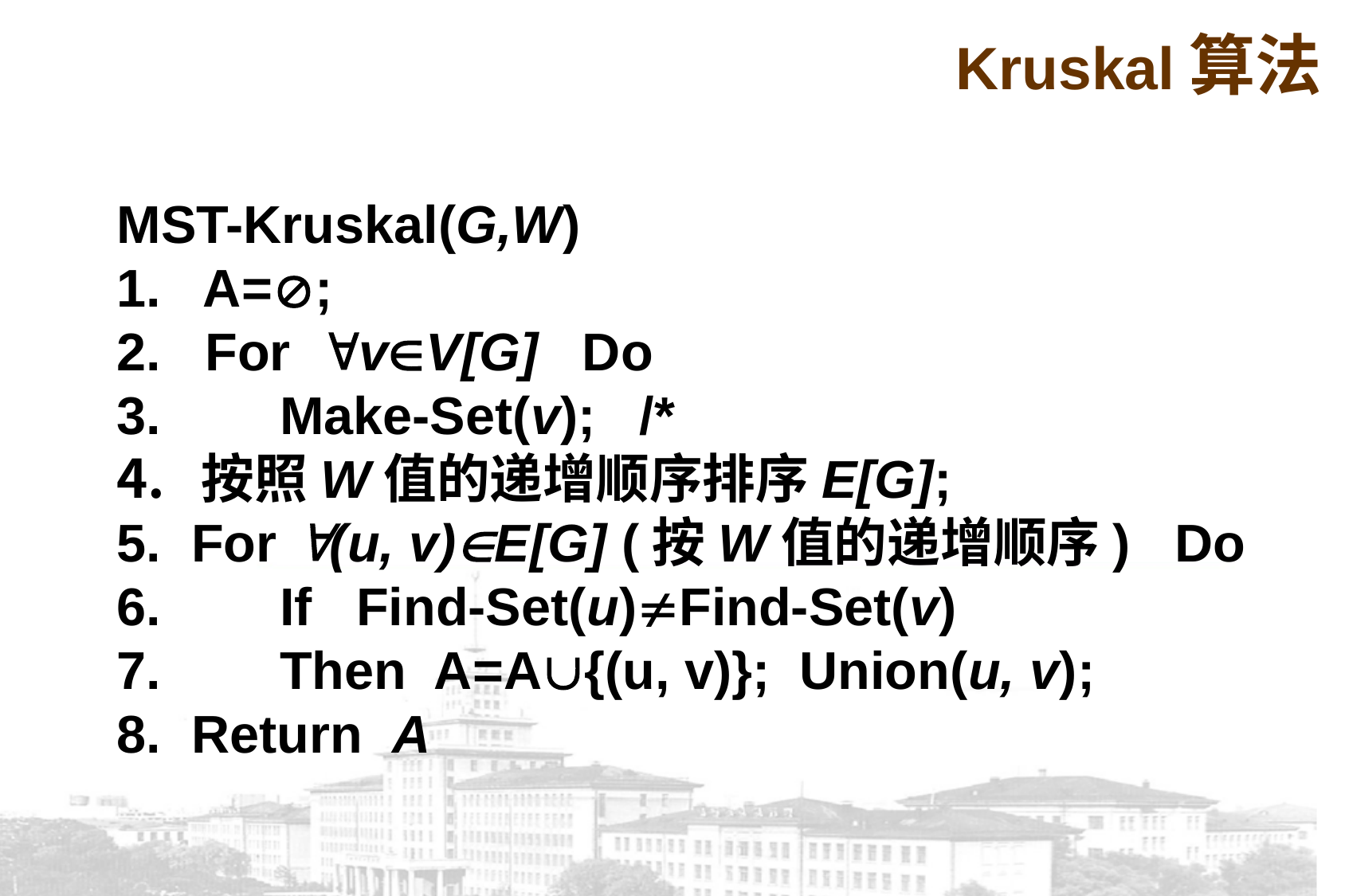

Kruskal算法
MST-Kruskal(G,W)
1.   A=∅;
2.   For  ∀v∈V[G]   Do
       Make-Set(v);   /*
 按照W值的递增顺序排序E[G];
 For ∀(u, v)∈E[G] (按W值的递增顺序)   Do
       If   Find-Set(u)≠Find-Set(v)
       Then  A=A∪{(u, v)};  Union(u, v);
 Return  A